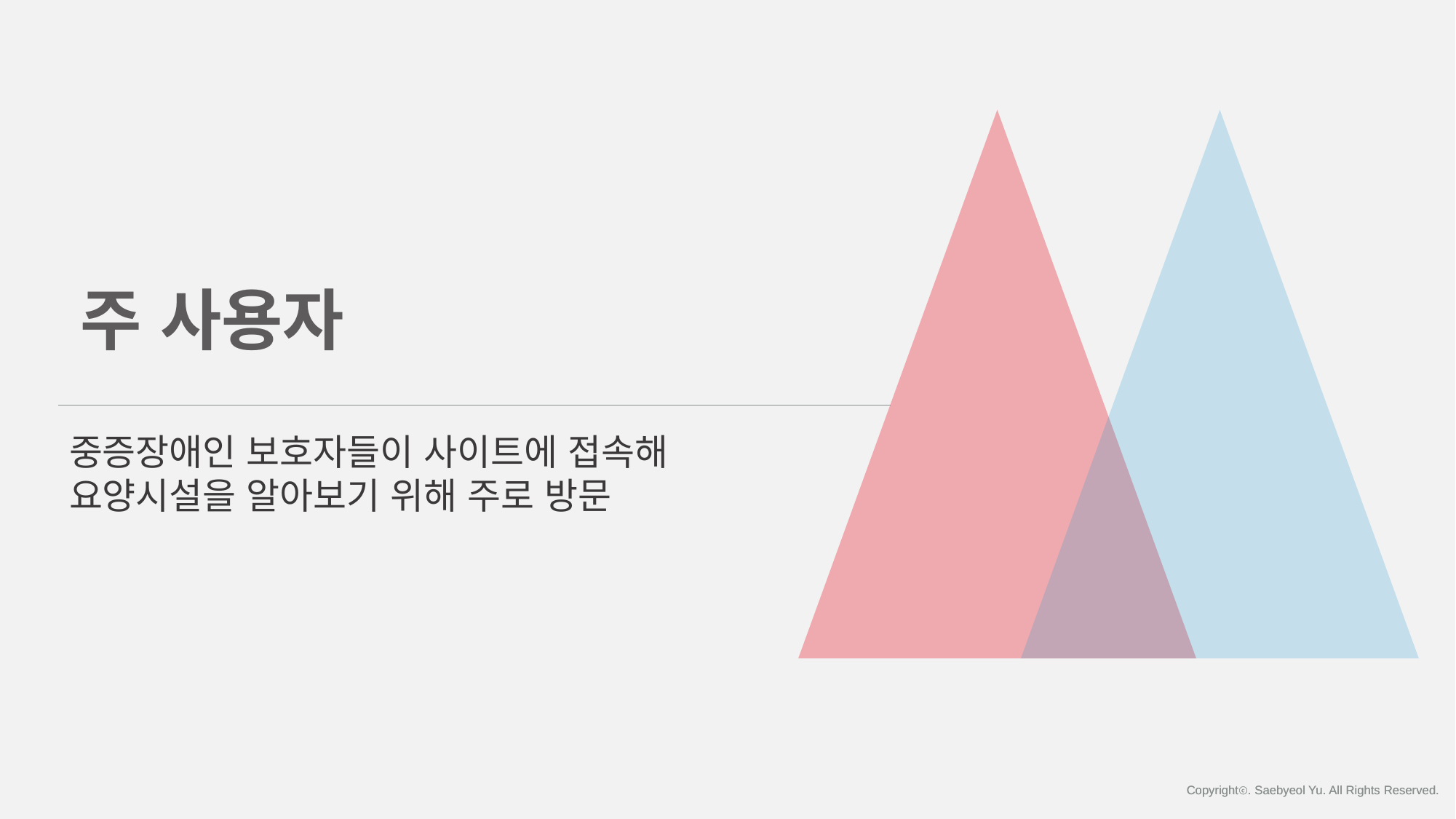

주 사용자
중증장애인 보호자들이 사이트에 접속해 요양시설을 알아보기 위해 주로 방문
Copyrightⓒ. Saebyeol Yu. All Rights Reserved.